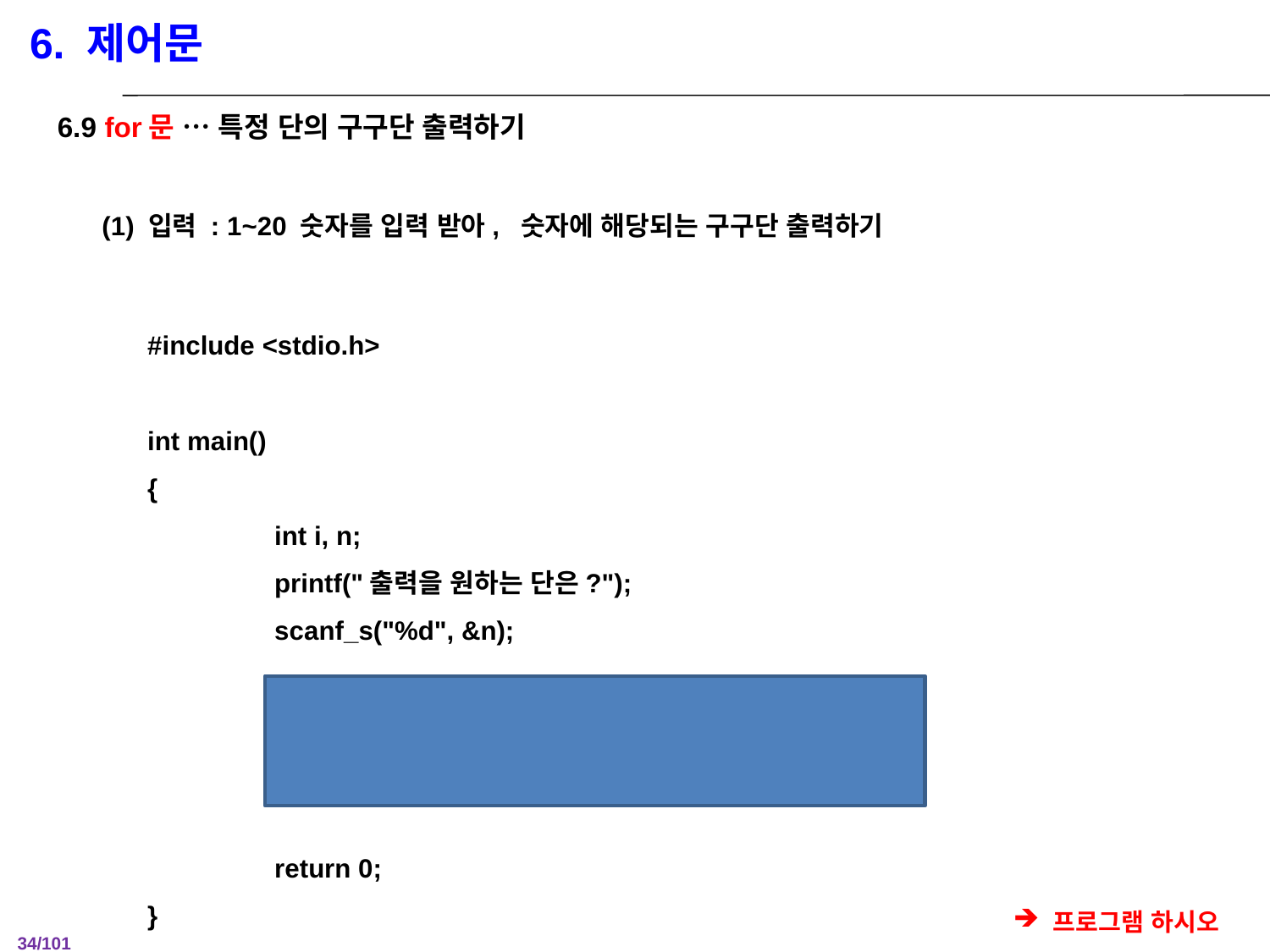

6. 제어문
6.9 for문 … 특정 단의 구구단 출력하기

      (1) 입력 : 1~20 숫자를 입력 받아,  숫자에 해당되는 구구단 출력하기
#include <stdio.h>

int main()
{
	int i, n;
	printf("출력을 원하는 단은?");
	scanf_s("%d", &n);

	for (i = 1; i <= 20; i++)
		printf("%d * %d = %2d\n", n, i, n*i);

	return 0;
}

프로그램 하시오